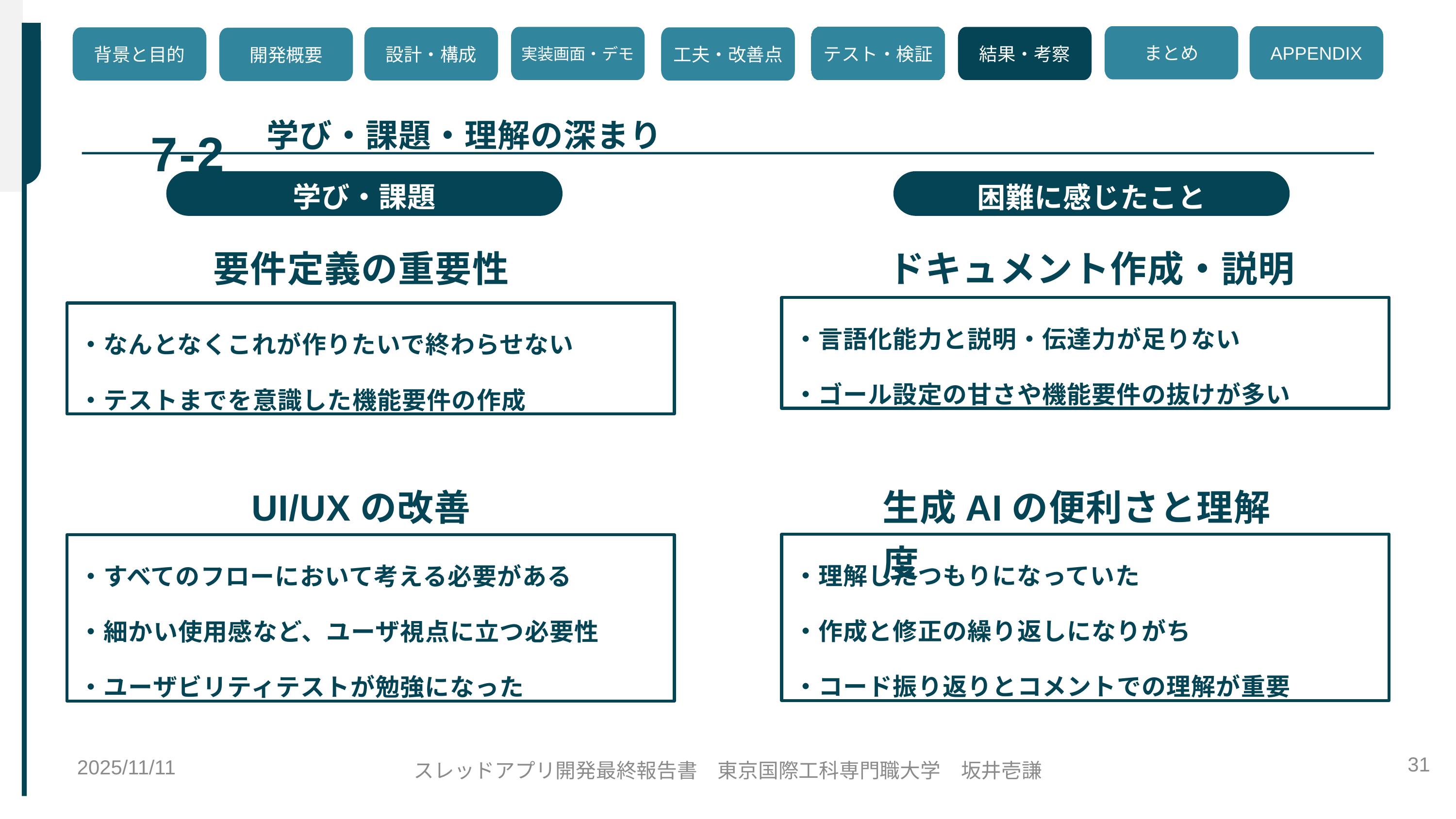

7-2
まとめ
APPENDIX
実装画面・デモ
テスト・検証
結果・考察
設計・構成
背景と目的
工夫・改善点
開発概要
学び・課題・理解の深まり

学び・課題
困難に感じたこと
要件定義の重要性
ドキュメント作成・説明
 ・言語化能力と説明・伝達力が足りない
 ・ゴール設定の甘さや機能要件の抜けが多い
 ・なんとなくこれが作りたいで終わらせない
 ・テストまでを意識した機能要件の作成
UI/UXの改善
生成AIの便利さと理解度
 ・理解したつもりになっていた
 ・作成と修正の繰り返しになりがち
 ・コード振り返りとコメントでの理解が重要
 ・すべてのフローにおいて考える必要がある
 ・細かい使用感など、ユーザ視点に立つ必要性
 ・ユーザビリティテストが勉強になった
2025/11/11
31
スレッドアプリ開発最終報告書　東京国際工科専門職大学　坂井壱謙